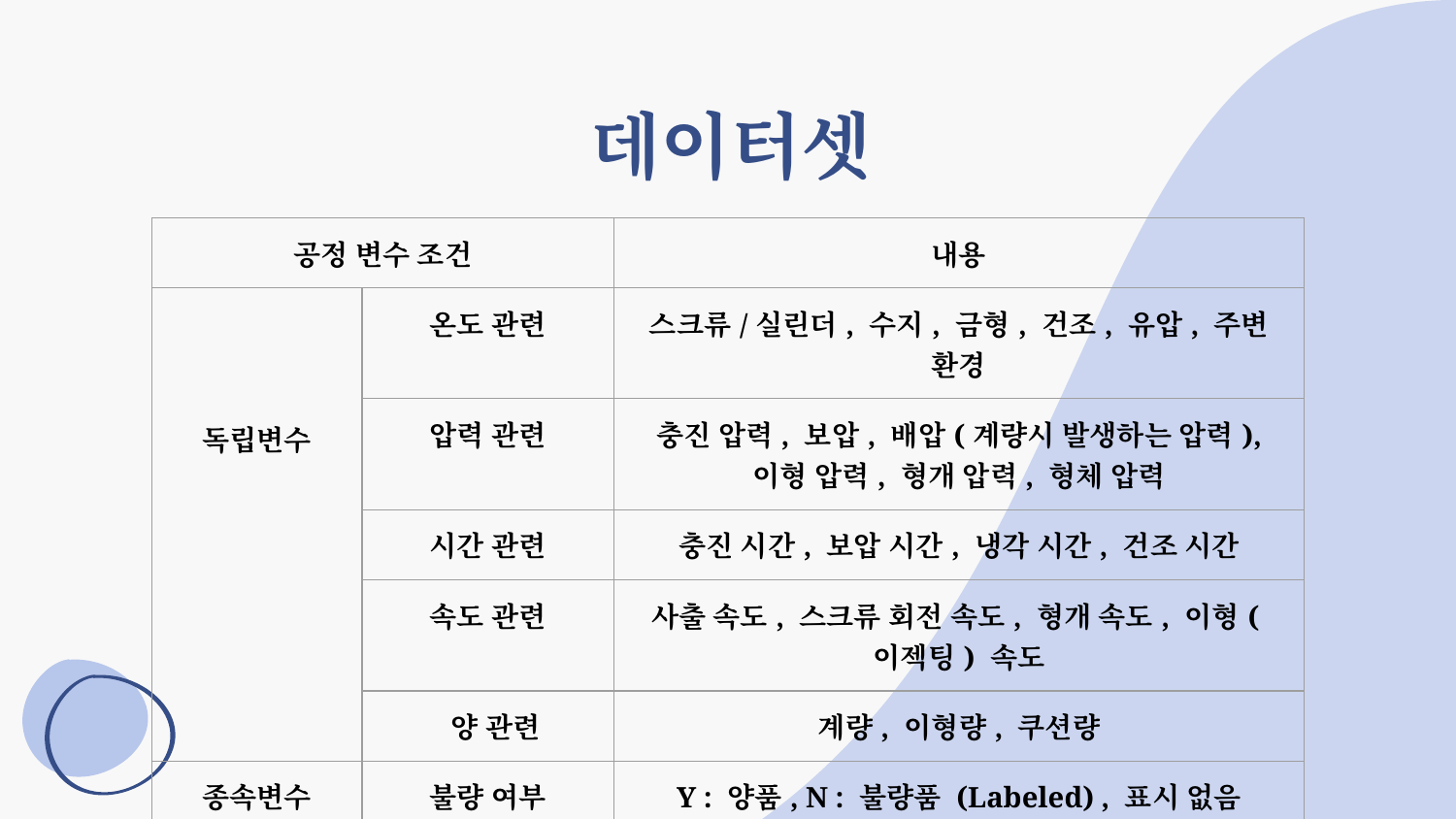

# 데이터셋
| 공정 변수 조건 |  | 내용 |
| --- | --- | --- |
| 독립변수 | 온도 관련 | 스크류/실린더, 수지, 금형, 건조, 유압, 주변 환경 |
|  | 압력 관련 | 충진 압력, 보압, 배압(계량시 발생하는 압력), 이형 압력, 형개 압력, 형체 압력 |
|  | 시간 관련 | 충진 시간, 보압 시간, 냉각 시간, 건조 시간 |
|  | 속도 관련 | 사출 속도, 스크류 회전 속도, 형개 속도, 이형(이젝팅) 속도 |
|  | 양 관련 | 계량, 이형량, 쿠션량 |
| 종속변수 | 불량 여부 | Y : 양품, N : 불량품 (Labeled) , 표시 없음 (Unlabeled) |